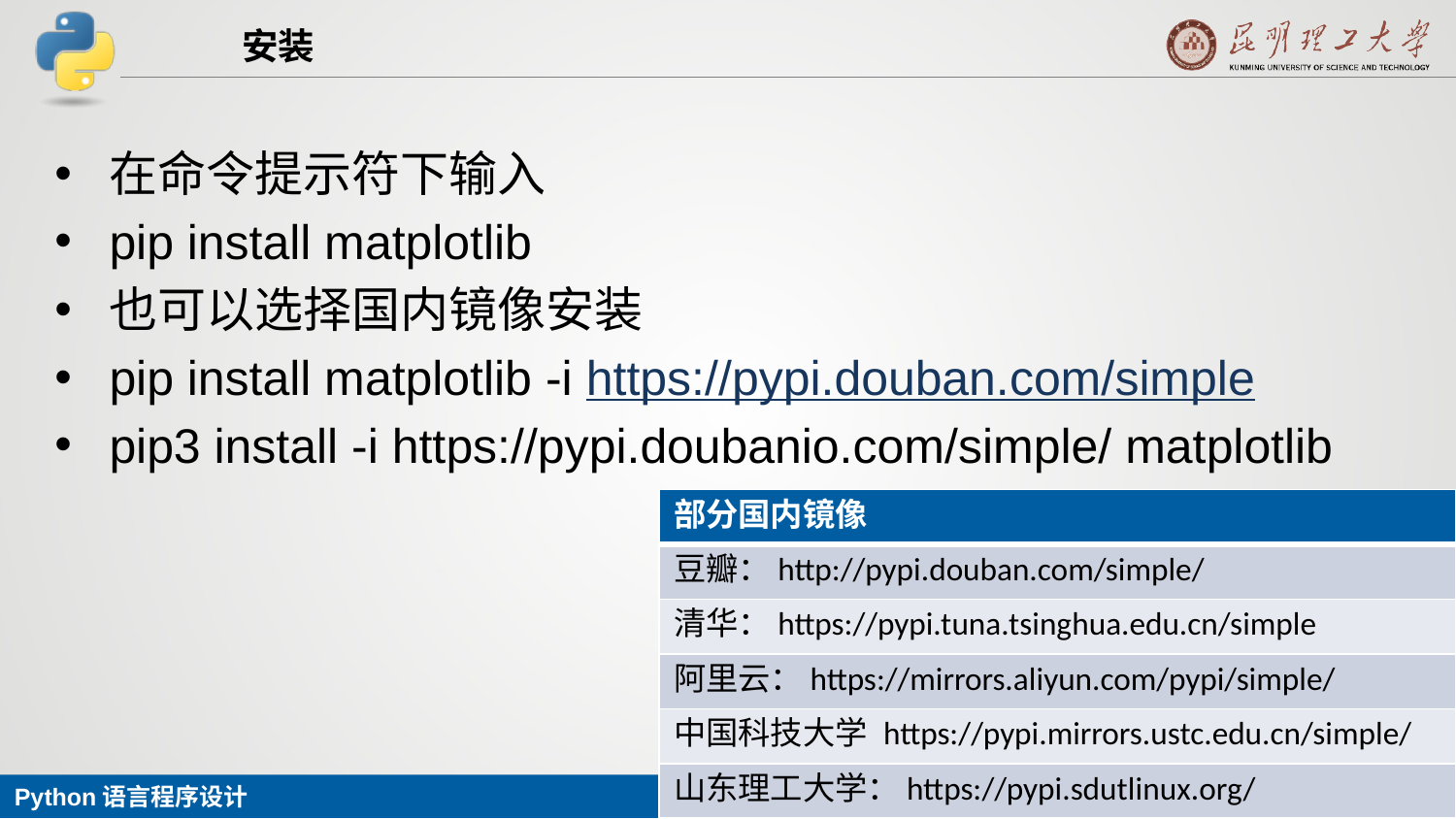

# 安装
在命令提示符下输入
pip install matplotlib
也可以选择国内镜像安装
pip install matplotlib -i https://pypi.douban.com/simple
pip3 install -i https://pypi.doubanio.com/simple/ matplotlib

| 部分国内镜像 |
| --- |
| 豆瓣：http://pypi.douban.com/simple/ |
| 清华：https://pypi.tuna.tsinghua.edu.cn/simple |
| 阿里云：https://mirrors.aliyun.com/pypi/simple/ |
| 中国科技大学 https://pypi.mirrors.ustc.edu.cn/simple/ |
| 山东理工大学：https://pypi.sdutlinux.org/ |